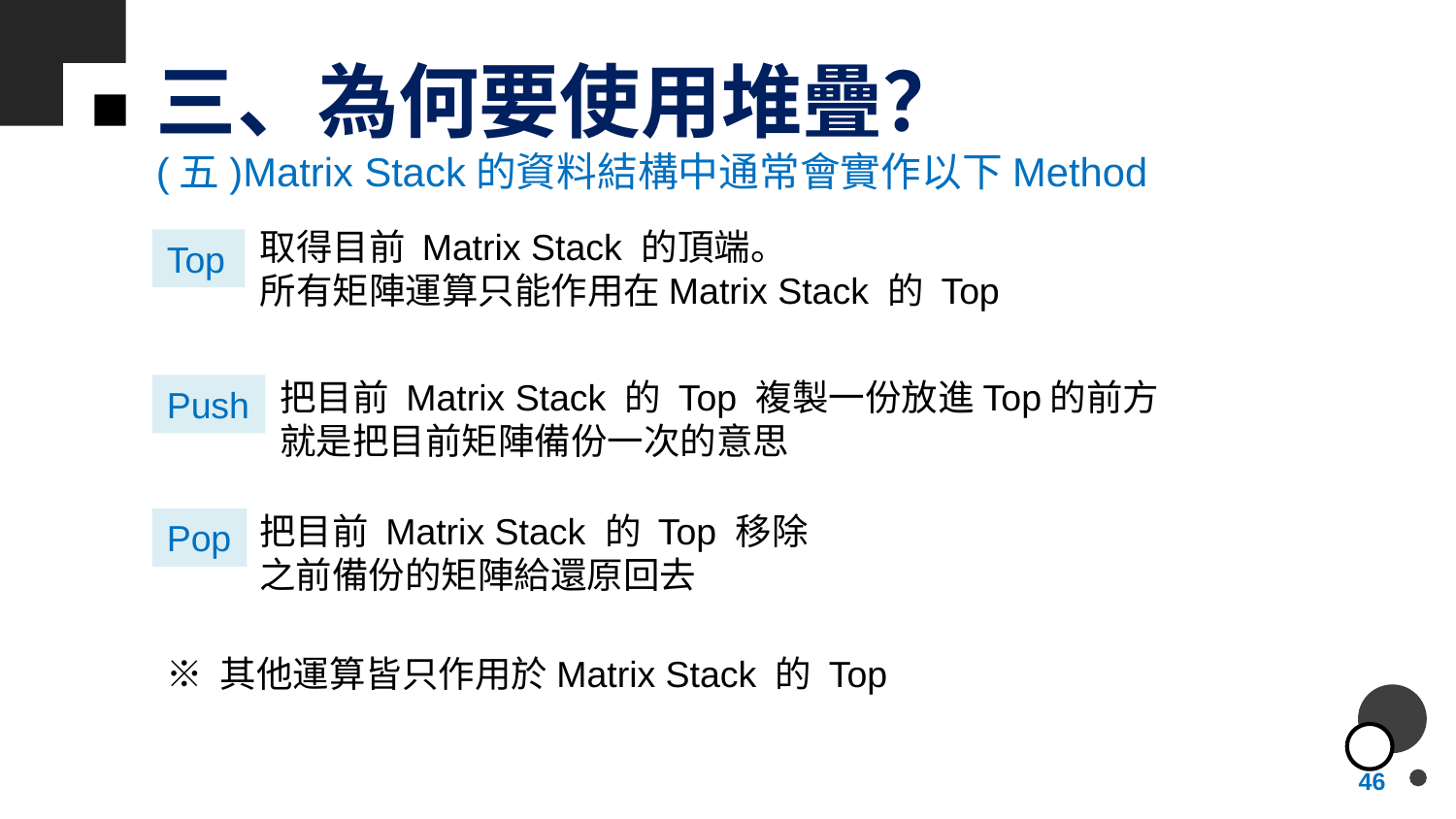

# 三、為何要使用堆疊？
(五)Matrix Stack的資料結構中通常會實作以下Method
取得目前 Matrix Stack 的頂端。
所有矩陣運算只能作用在Matrix Stack 的 Top
Top
把目前 Matrix Stack 的 Top 複製一份放進Top的前方
就是把目前矩陣備份一次的意思
Push
把目前 Matrix Stack 的 Top 移除
之前備份的矩陣給還原回去
Pop
※ 其他運算皆只作用於Matrix Stack 的 Top

46